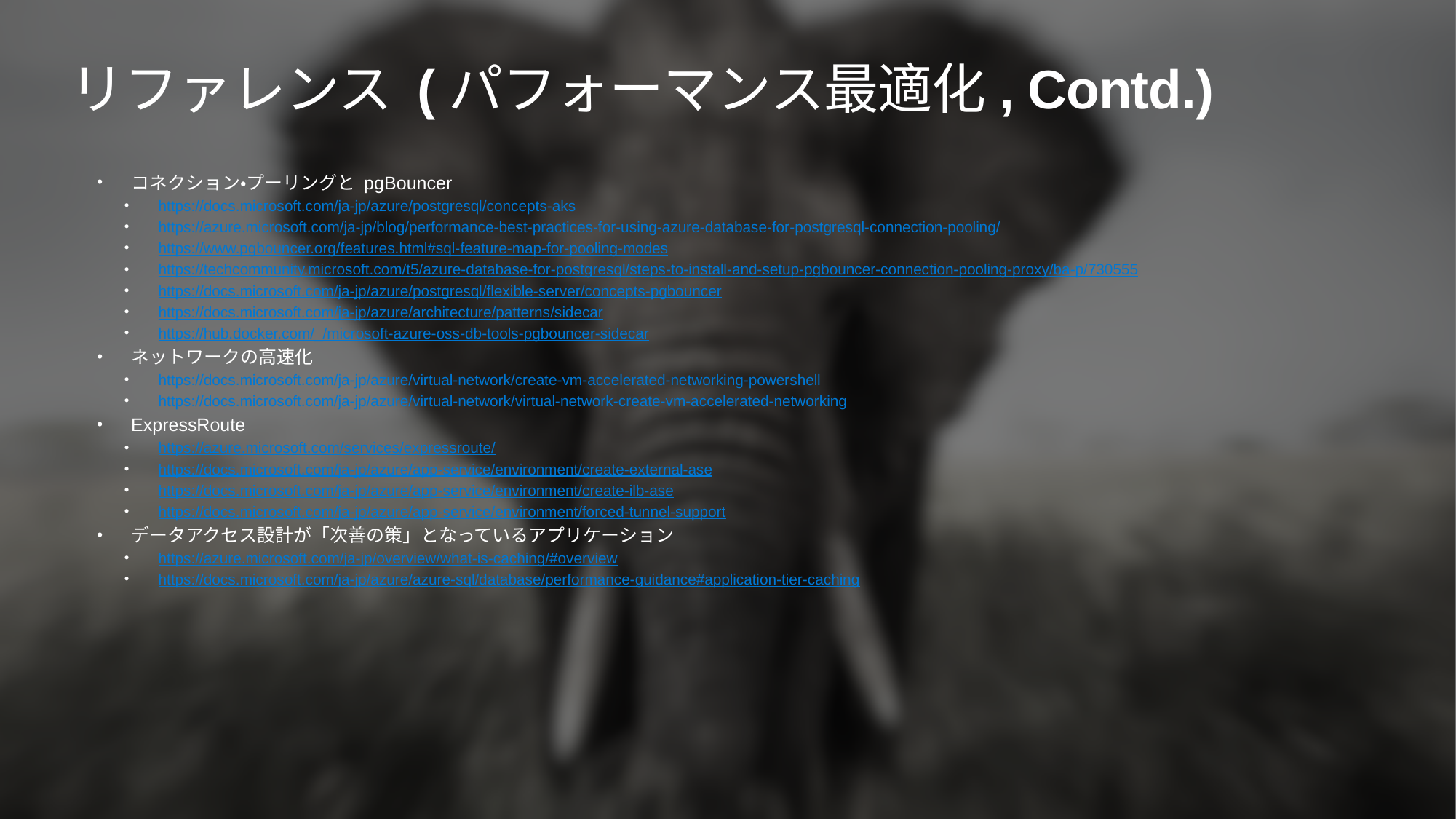

# リファレンス (パフォーマンス最適化, Contd.)
コネクション・プーリングと pgBouncer
https://docs.microsoft.com/ja-jp/azure/postgresql/concepts-aks
https://azure.microsoft.com/ja-jp/blog/performance-best-practices-for-using-azure-database-for-postgresql-connection-pooling/
https://www.pgbouncer.org/features.html#sql-feature-map-for-pooling-modes
https://techcommunity.microsoft.com/t5/azure-database-for-postgresql/steps-to-install-and-setup-pgbouncer-connection-pooling-proxy/ba-p/730555
https://docs.microsoft.com/ja-jp/azure/postgresql/flexible-server/concepts-pgbouncer
https://docs.microsoft.com/ja-jp/azure/architecture/patterns/sidecar
https://hub.docker.com/_/microsoft-azure-oss-db-tools-pgbouncer-sidecar
ネットワークの高速化
https://docs.microsoft.com/ja-jp/azure/virtual-network/create-vm-accelerated-networking-powershell
https://docs.microsoft.com/ja-jp/azure/virtual-network/virtual-network-create-vm-accelerated-networking
ExpressRoute
https://azure.microsoft.com/services/expressroute/
https://docs.microsoft.com/ja-jp/azure/app-service/environment/create-external-ase
https://docs.microsoft.com/ja-jp/azure/app-service/environment/create-ilb-ase
https://docs.microsoft.com/ja-jp/azure/app-service/environment/forced-tunnel-support
データアクセス設計が「次善の策」となっているアプリケーション
https://azure.microsoft.com/ja-jp/overview/what-is-caching/#overview
https://docs.microsoft.com/ja-jp/azure/azure-sql/database/performance-guidance#application-tier-caching